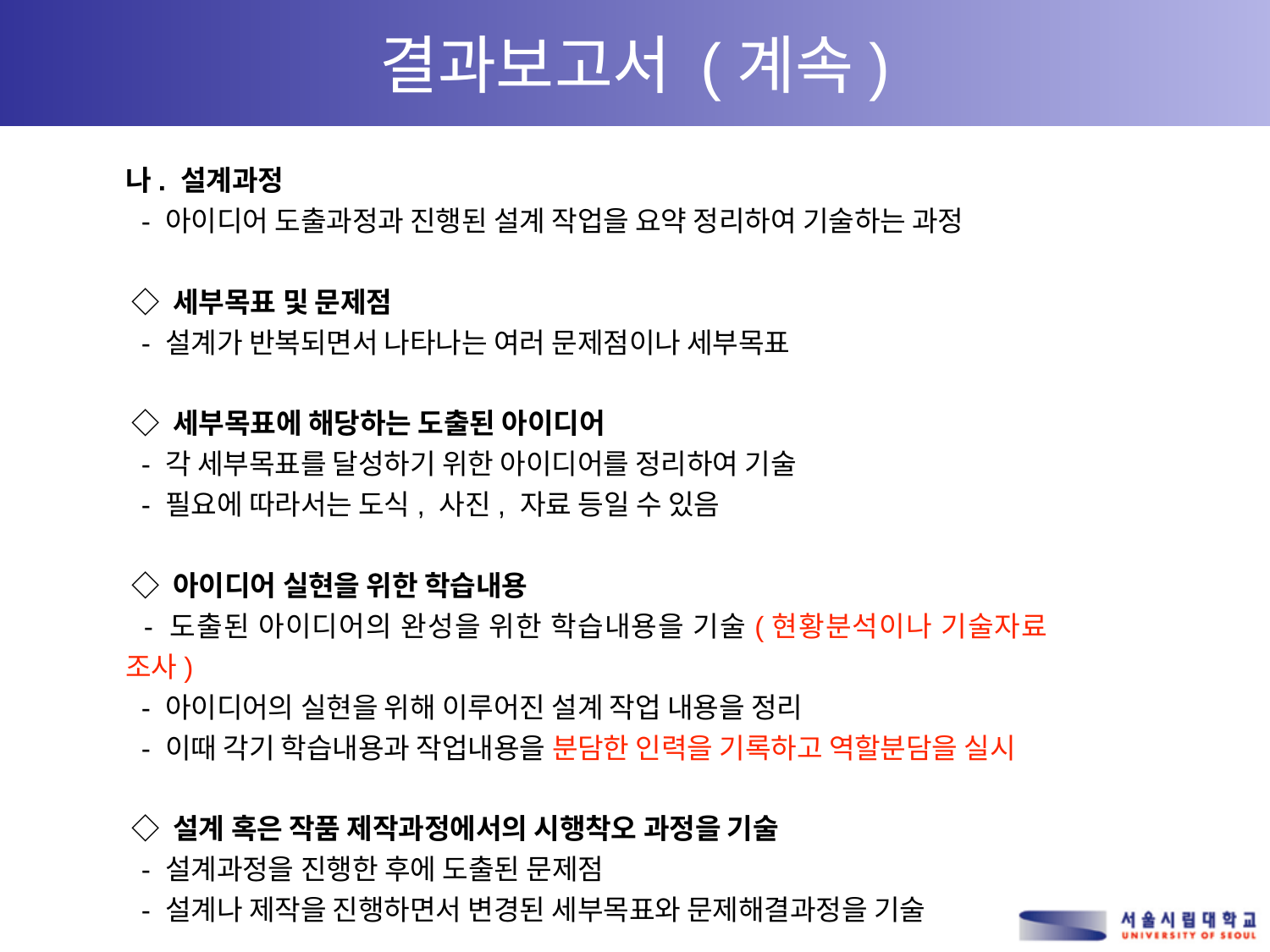

# 결과보고서 (계속)
나. 설계과정
  - 아이디어 도출과정과 진행된 설계 작업을 요약 정리하여 기술하는 과정

 ◇ 세부목표 및 문제점
  - 설계가 반복되면서 나타나는 여러 문제점이나 세부목표

 ◇ 세부목표에 해당하는 도출된 아이디어
  - 각 세부목표를 달성하기 위한 아이디어를 정리하여 기술
  - 필요에 따라서는 도식, 사진, 자료 등일 수 있음

 ◇ 아이디어 실현을 위한 학습내용
  - 도출된 아이디어의 완성을 위한 학습내용을 기술(현황분석이나 기술자료 조사)
  - 아이디어의 실현을 위해 이루어진 설계 작업 내용을 정리
  - 이때 각기 학습내용과 작업내용을 분담한 인력을 기록하고 역할분담을 실시

 ◇ 설계 혹은 작품 제작과정에서의 시행착오 과정을 기술
  - 설계과정을 진행한 후에 도출된 문제점
  - 설계나 제작을 진행하면서 변경된 세부목표와 문제해결과정을 기술